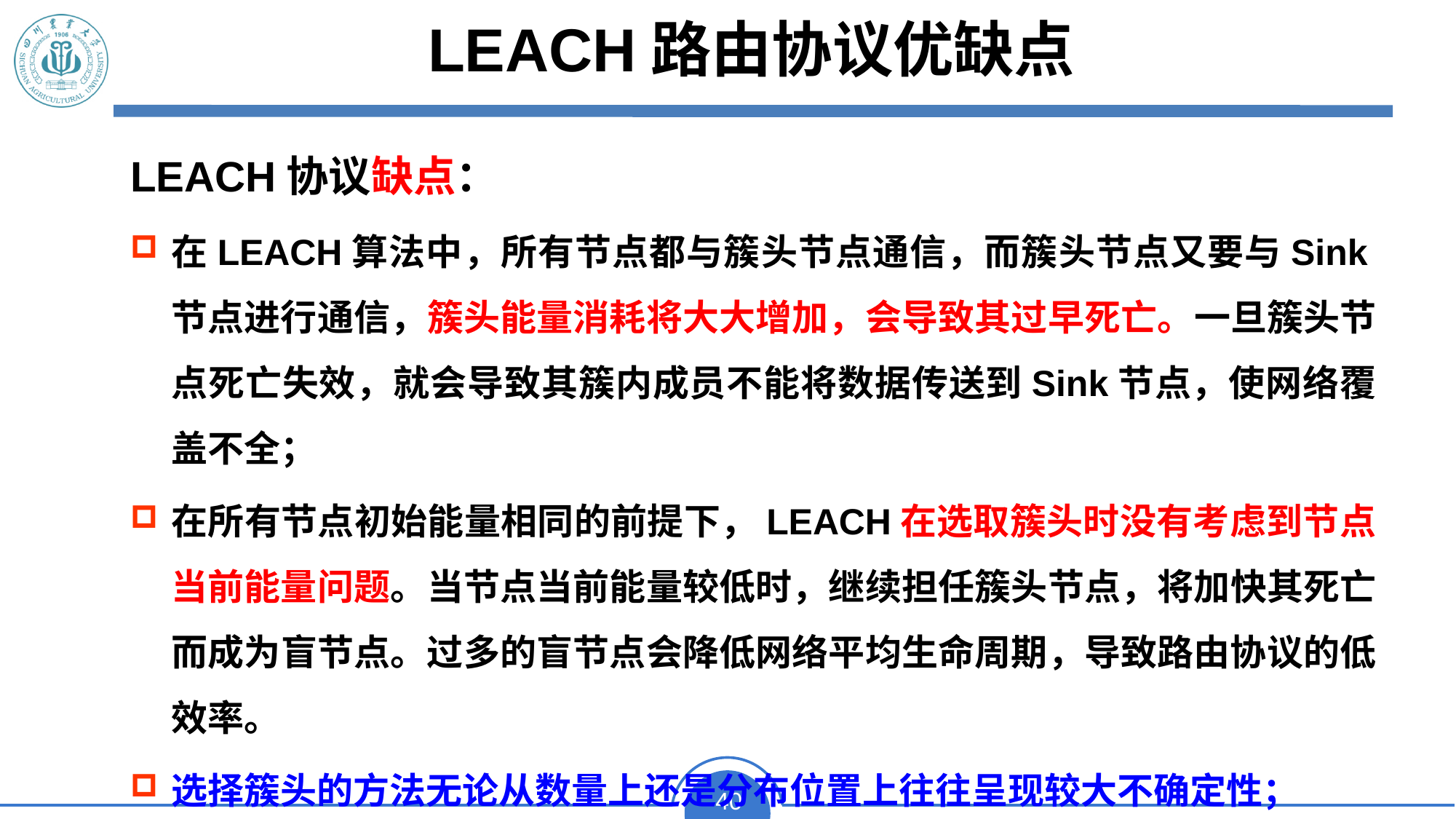

# LEACH路由协议优缺点
LEACH协议缺点：
在LEACH算法中，所有节点都与簇头节点通信，而簇头节点又要与Sink节点进行通信，簇头能量消耗将大大增加，会导致其过早死亡。一旦簇头节点死亡失效，就会导致其簇内成员不能将数据传送到Sink节点，使网络覆盖不全；
在所有节点初始能量相同的前提下，LEACH在选取簇头时没有考虑到节点当前能量问题。当节点当前能量较低时，继续担任簇头节点，将加快其死亡而成为盲节点。过多的盲节点会降低网络平均生命周期，导致路由协议的低效率。
选择簇头的方法无论从数量上还是分布位置上往往呈现较大不确定性；